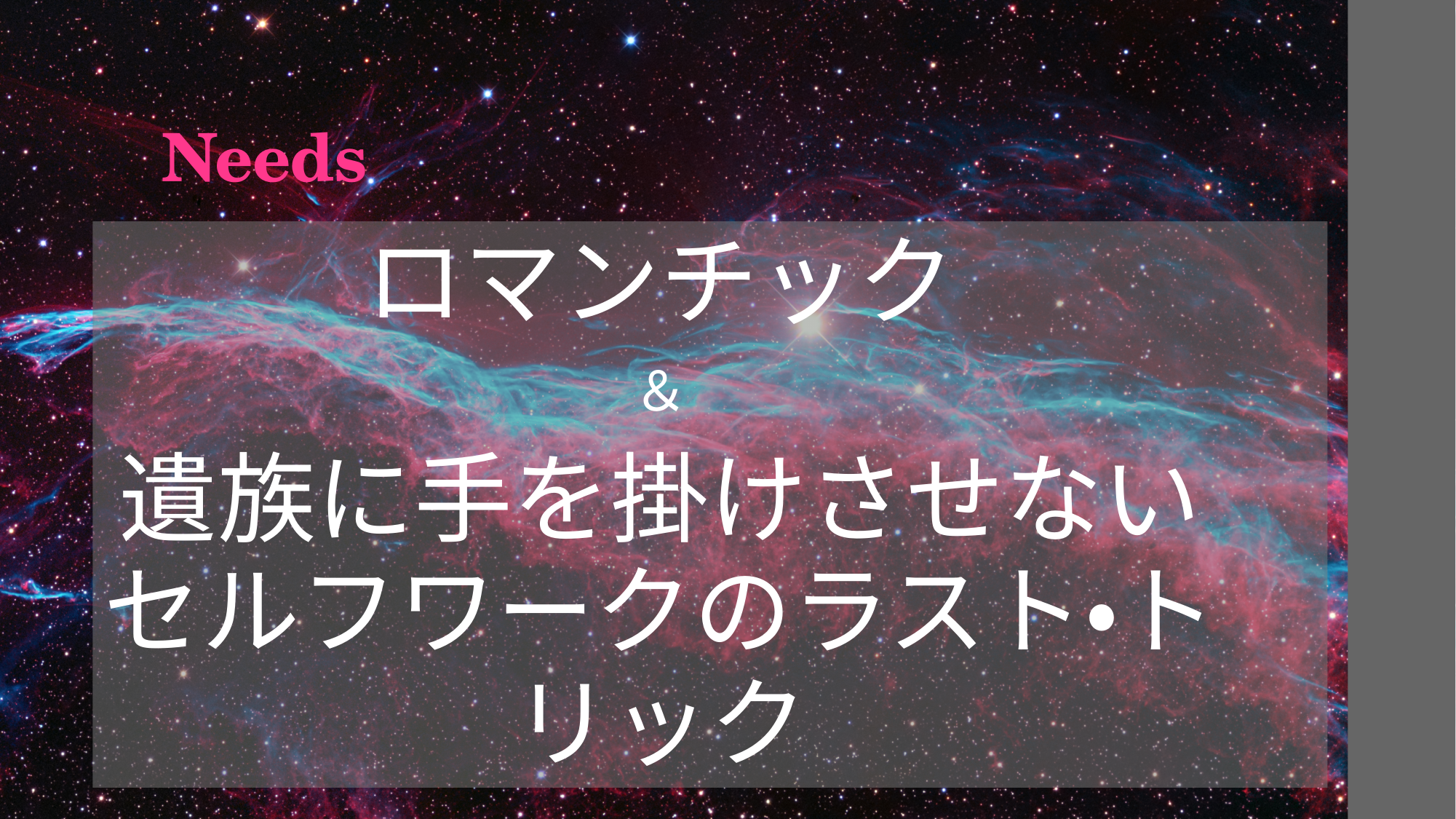

# Needs
ロマンチック
＆
遺族に手を掛けさせない
セルフワークのラスト・トリック